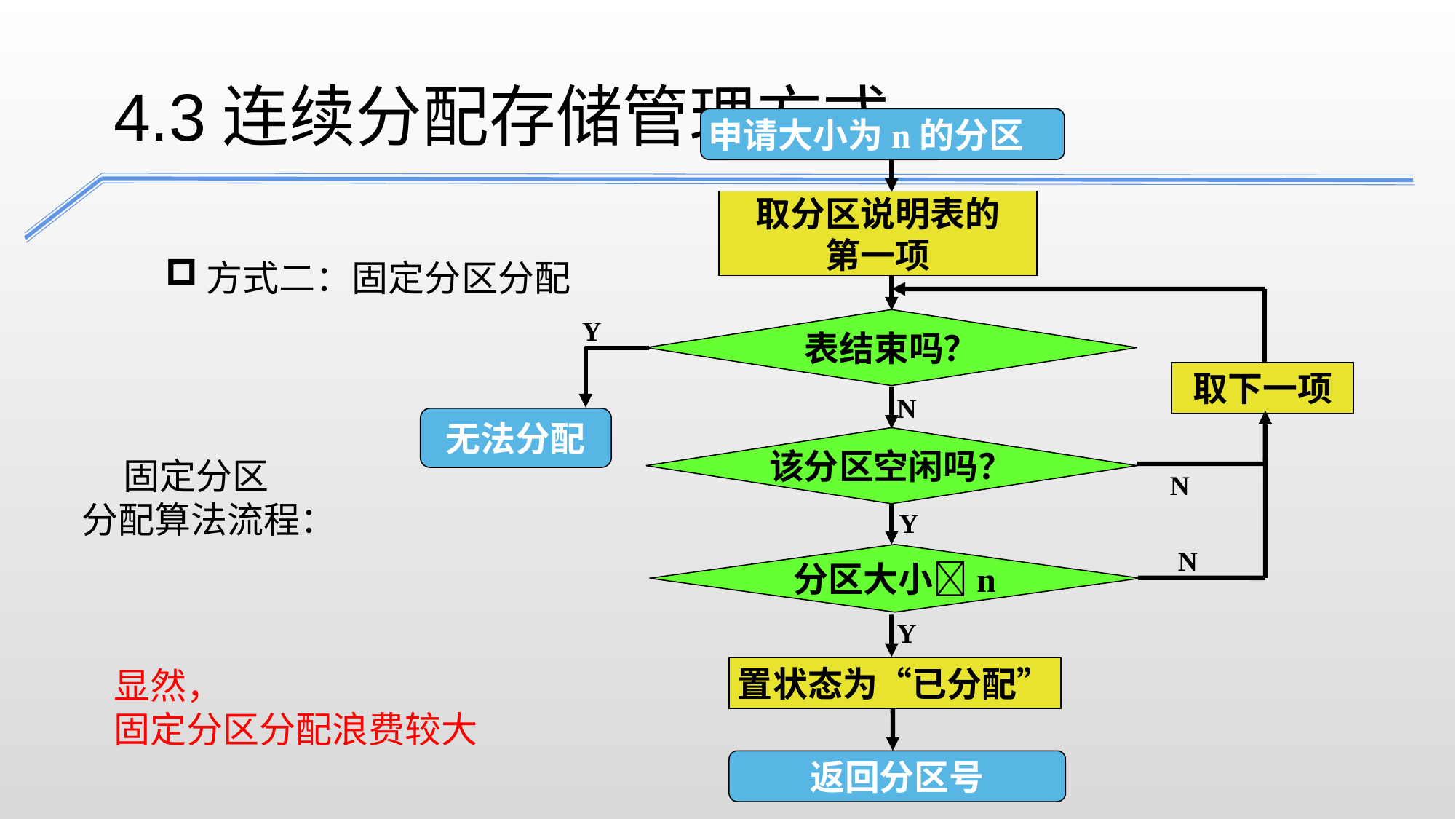

4.3连续分配存储管理方式

申请大小为n的分区

取分区说明表的
第一项
方式二：固定分区分配

Y

表结束吗？
取下一项
N

无法分配

N

该分区空闲吗？
    固定分区
分配算法流程：

N

Y

分区大小≥n
Y

显然，
固定分区分配浪费较大
置状态为“已分配”

返回分区号